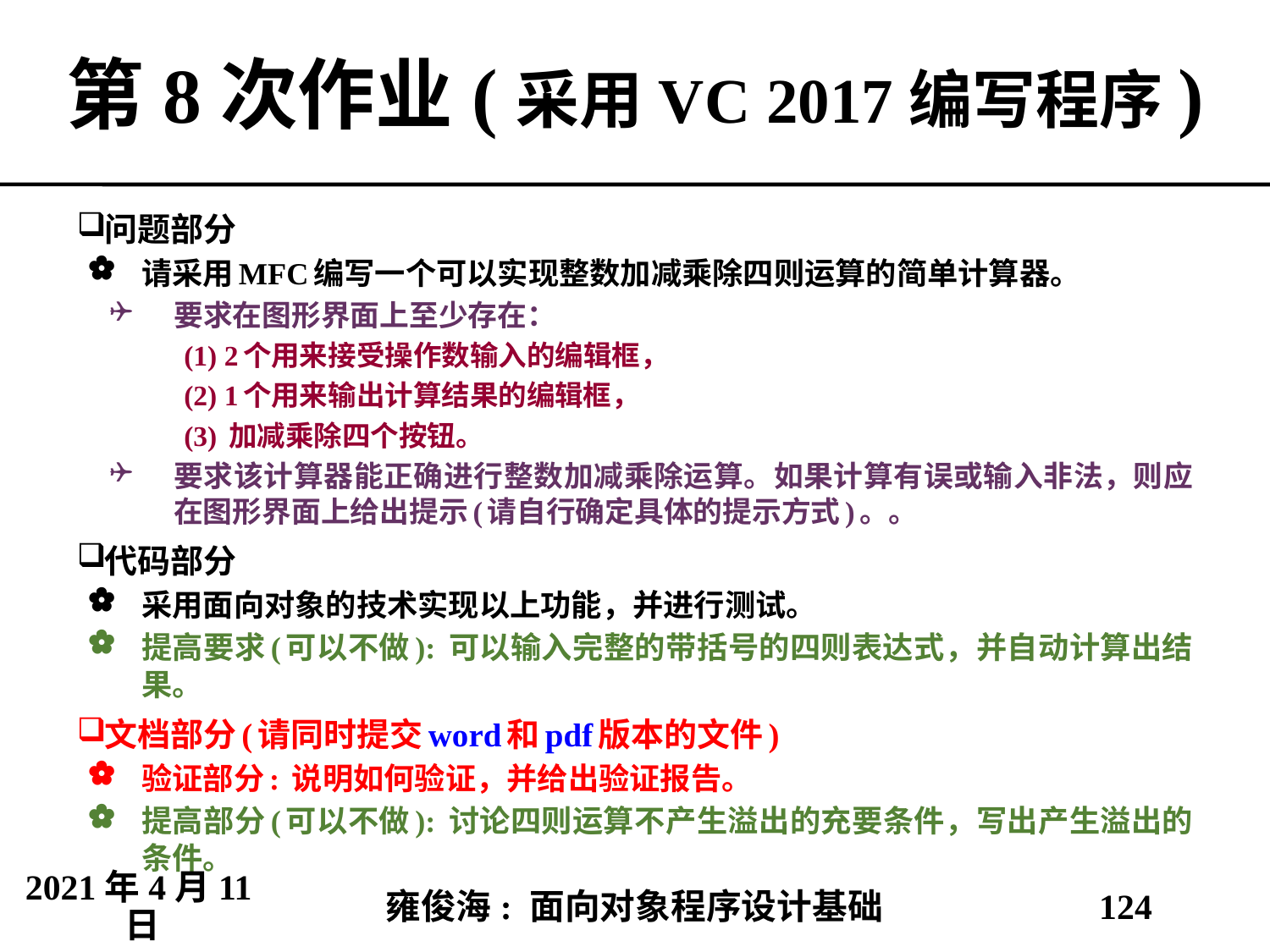

# 第8次作业(采用VC 2017编写程序)

问题部分
请采用MFC编写一个可以实现整数加减乘除四则运算的简单计算器。
要求在图形界面上至少存在：
(1) 2个用来接受操作数输入的编辑框，
(2) 1个用来输出计算结果的编辑框，
(3) 加减乘除四个按钮。
要求该计算器能正确进行整数加减乘除运算。如果计算有误或输入非法，则应在图形界面上给出提示(请自行确定具体的提示方式)。。
代码部分
采用面向对象的技术实现以上功能，并进行测试。
提高要求(可以不做): 可以输入完整的带括号的四则表达式，并自动计算出结果。
文档部分(请同时提交word和pdf版本的文件)
验证部分: 说明如何验证，并给出验证报告。
提高部分(可以不做): 讨论四则运算不产生溢出的充要条件，写出产生溢出的条件。
2021年4月11日
雍俊海: 面向对象程序设计基础
124